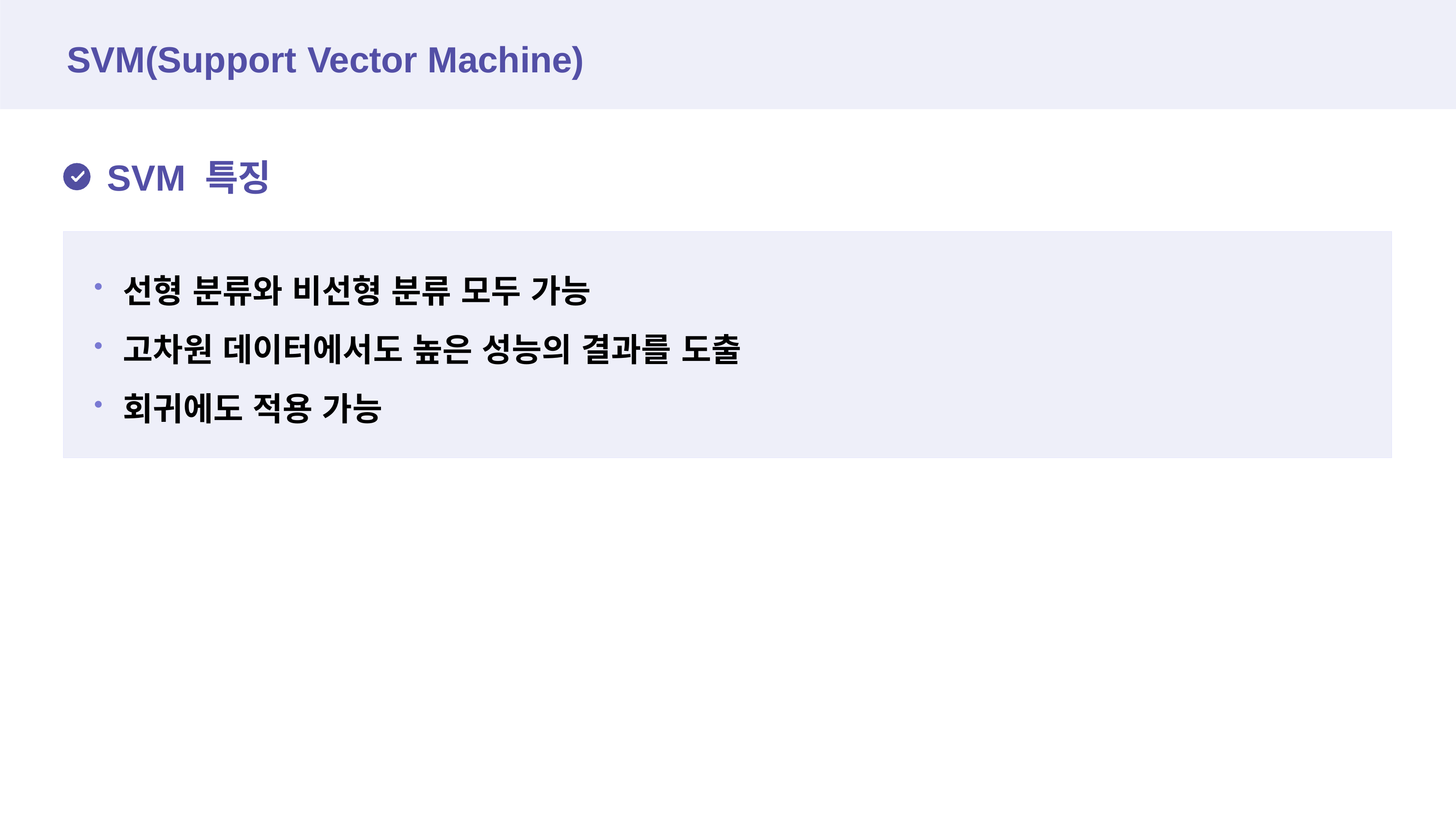

# SVM(Support Vector Machine)
SVM 특징

선형 분류와 비선형 분류 모두 가능
고차원 데이터에서도 높은 성능의 결과를 도출
회귀에도 적용 가능